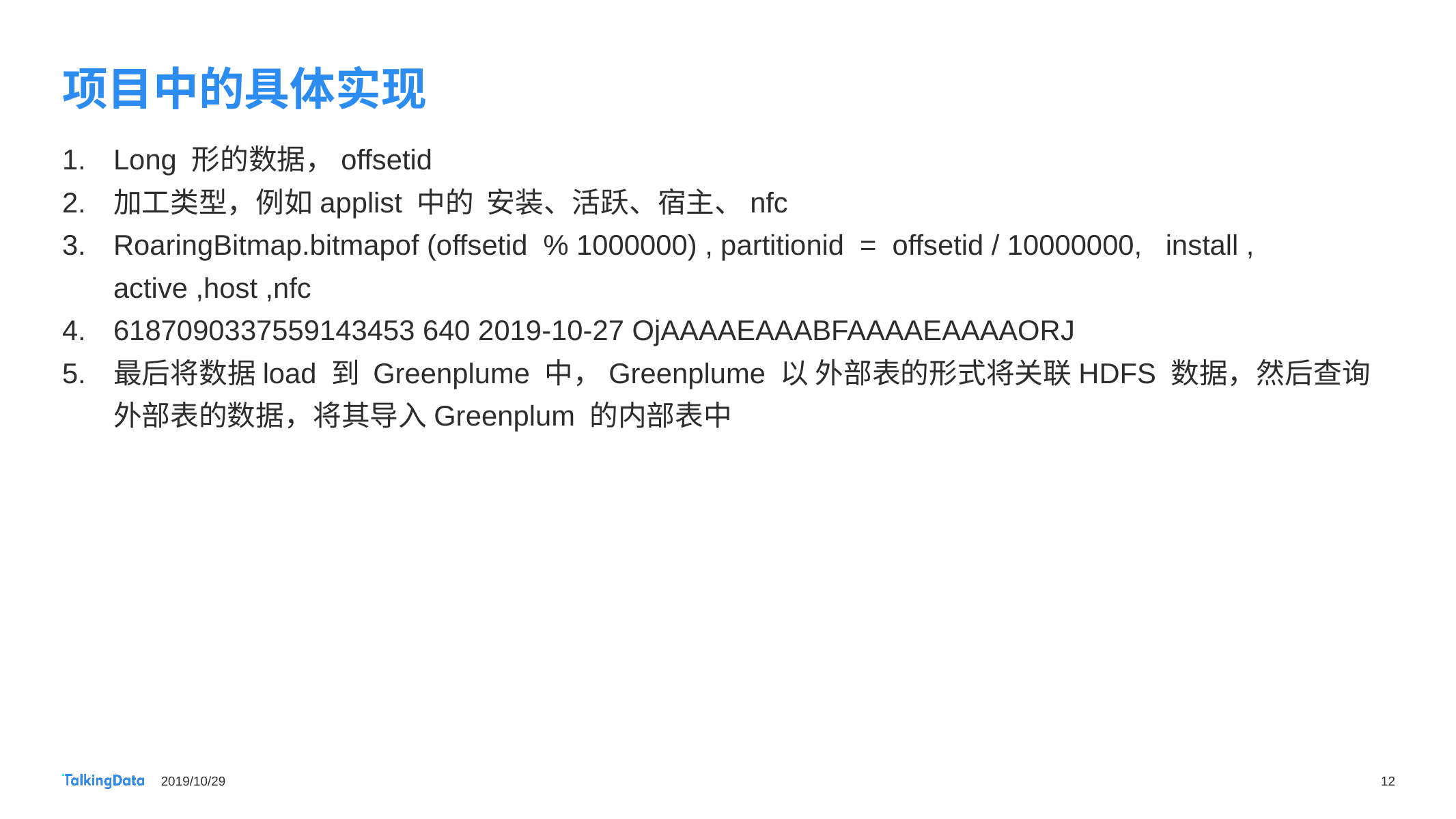

# 项目中的具体实现
Long 形的数据，offsetid
加工类型，例如applist 中的  安装、活跃、宿主、nfc
RoaringBitmap.bitmapof (offsetid  % 1000000) , partitionid  =  offsetid / 10000000,   install , active ,host ,nfc
6187090337559143453 640 2019-10-27 OjAAAAEAAABFAAAAEAAAAORJ
最后将数据load 到 Greenplume 中，Greenplume 以 外部表的形式将关联HDFS 数据，然后查询外部表的数据，将其导入Greenplum 的内部表中